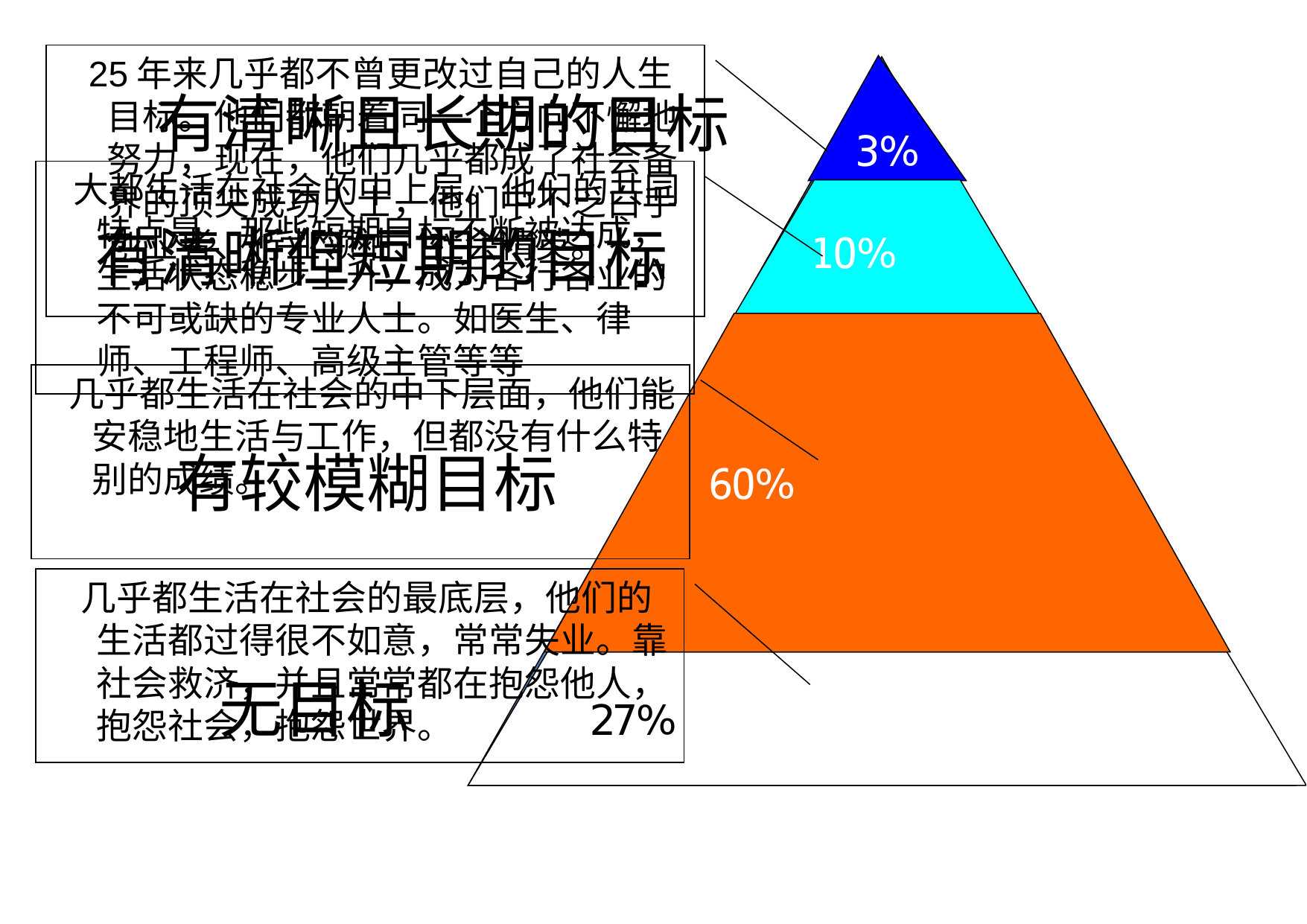

25年来几乎都不曾更改过自己的人生目标。他们都朝着同一个方向不懈地努力，现在，他们几乎都成了社会备界的顶尖成功人士，他们中不乏白手创业者、行业领袖、社会精英。

3%

有清晰且长期的目标

  大都生活在社会的中上层。他们的共同特点是，那些短期目标不断被达成，生活状态稳步上升，成为各行各业的不可或缺的专业人士。如医生、律师、工程师、高级主管等等
10%
有清晰但短期的目标
60%
  几乎都生活在社会的中下层面，他们能安稳地生活与工作，但都没有什么特别的成绩。
有较模糊目标
   几乎都生活在社会的最底层，他们的生活都过得很不如意，常常失业。靠社会救济，并且常常都在抱怨他人，抱怨社会，抱怨世界。
27%
无目标